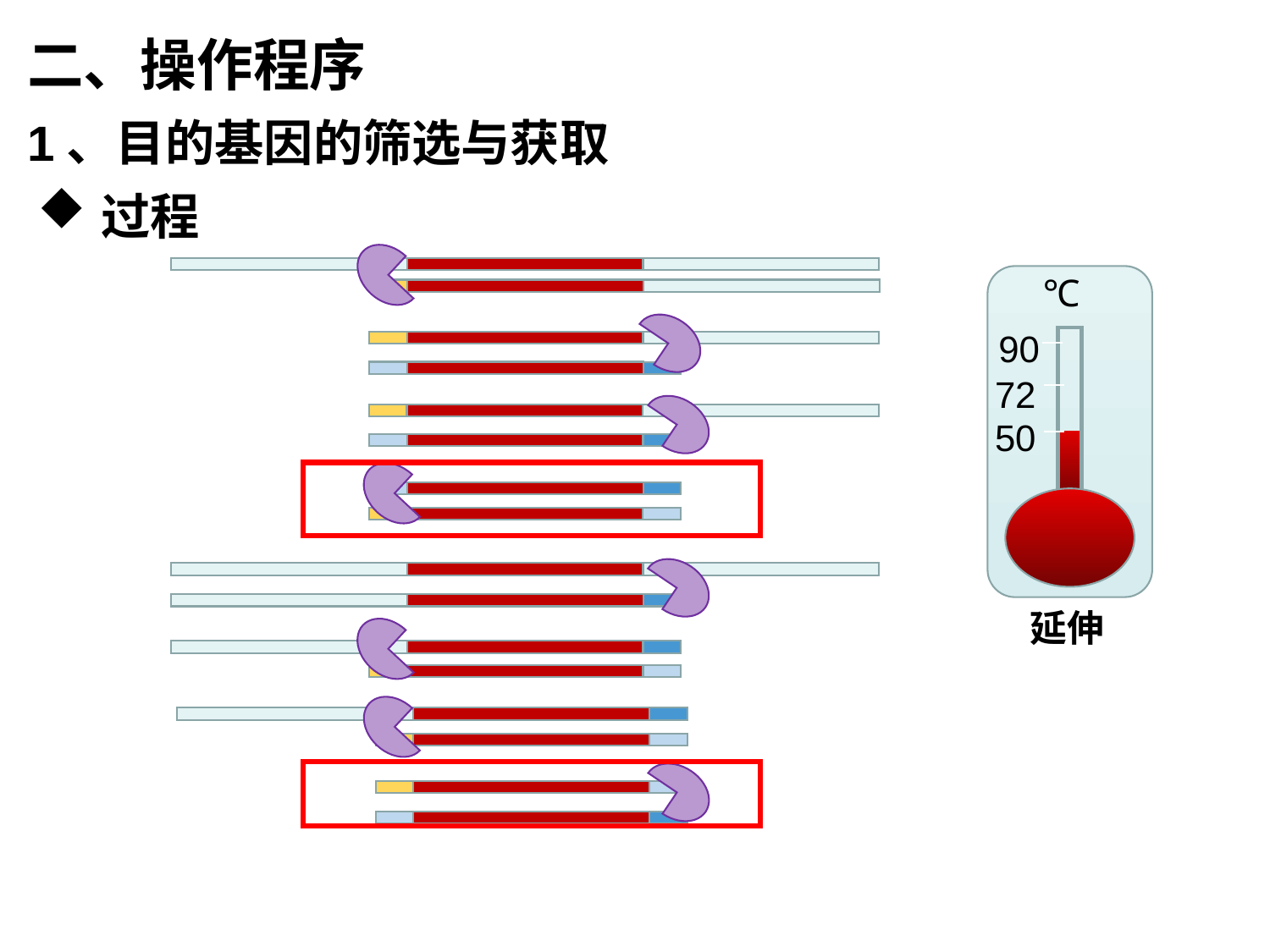

二、操作程序
1、目的基因的筛选与获取
过程

℃

90

72

50

延伸